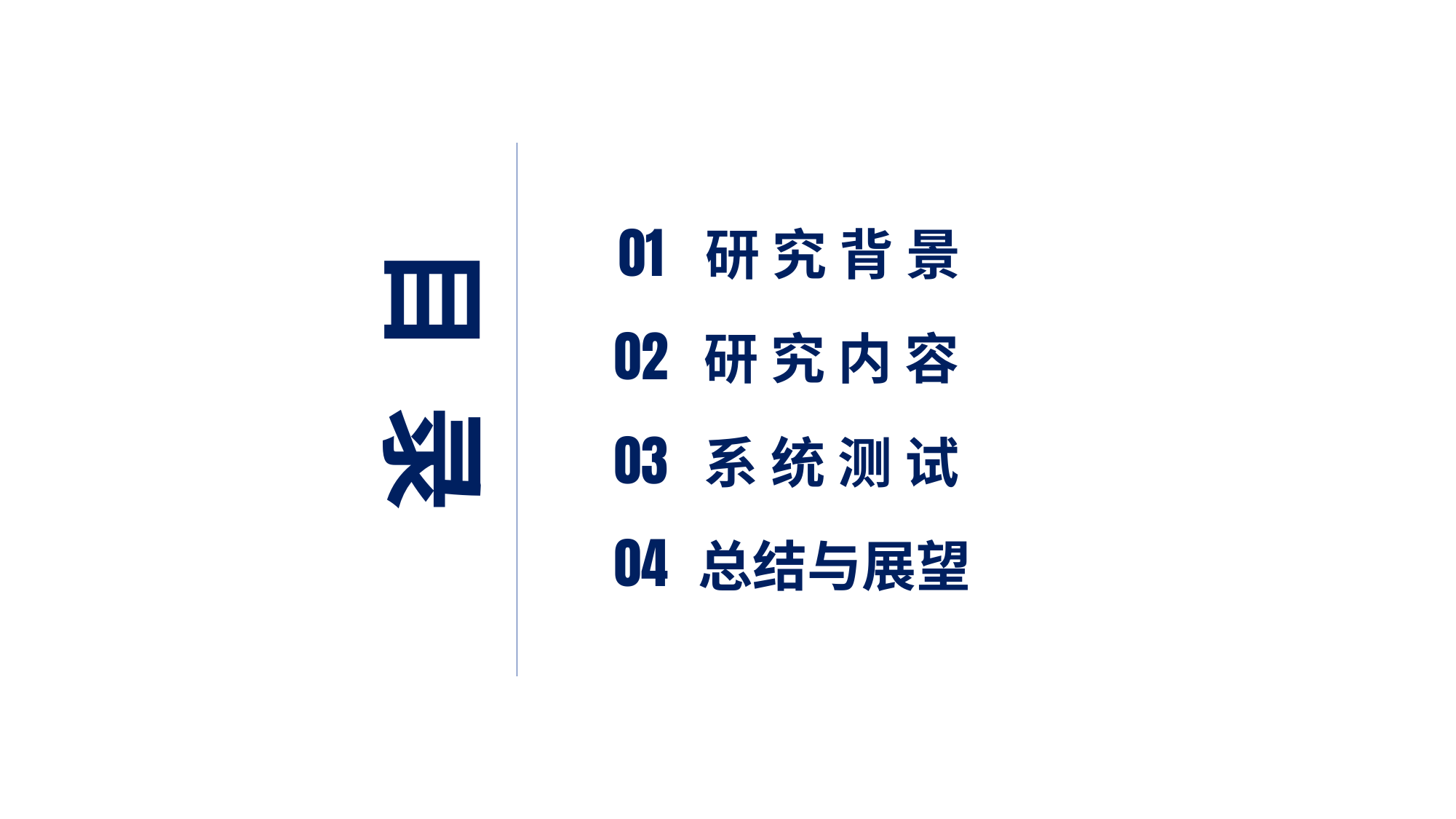

研 究 背 景
01
目  录
研 究 内 容
02
系 统 测 试
03
04
总结与展望